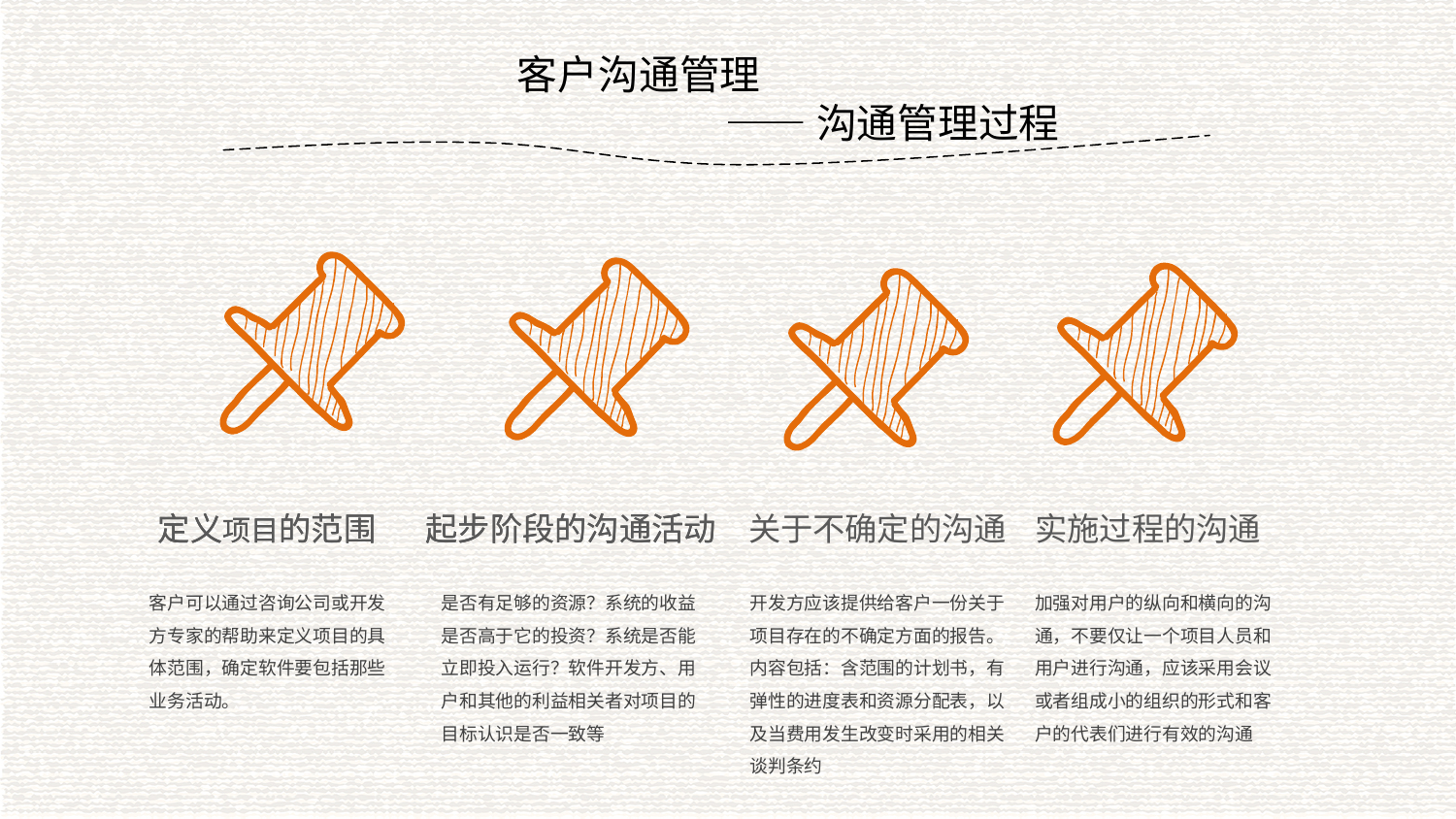

客户沟通管理
	       ——沟通管理过程

定义项目的范围
实施过程的沟通
定义项目的范围
起步阶段的沟通活动
起步阶段的沟通活动
关于不确定的沟通
客户可以通过咨询公司或开发方专家的帮助来定义项目的具体范围，确定软件要包括那些业务活动。
是否有足够的资源？系统的收益是否高于它的投资？系统是否能立即投入运行？软件开发方、用户和其他的利益相关者对项目的目标认识是否一致等
开发方应该提供给客户一份关于项目存在的不确定方面的报告。内容包括：含范围的计划书，有弹性的进度表和资源分配表，以及当费用发生改变时采用的相关谈判条约
加强对用户的纵向和横向的沟通，不要仅让一个项目人员和用户进行沟通，应该采用会议或者组成小的组织的形式和客户的代表们进行有效的沟通